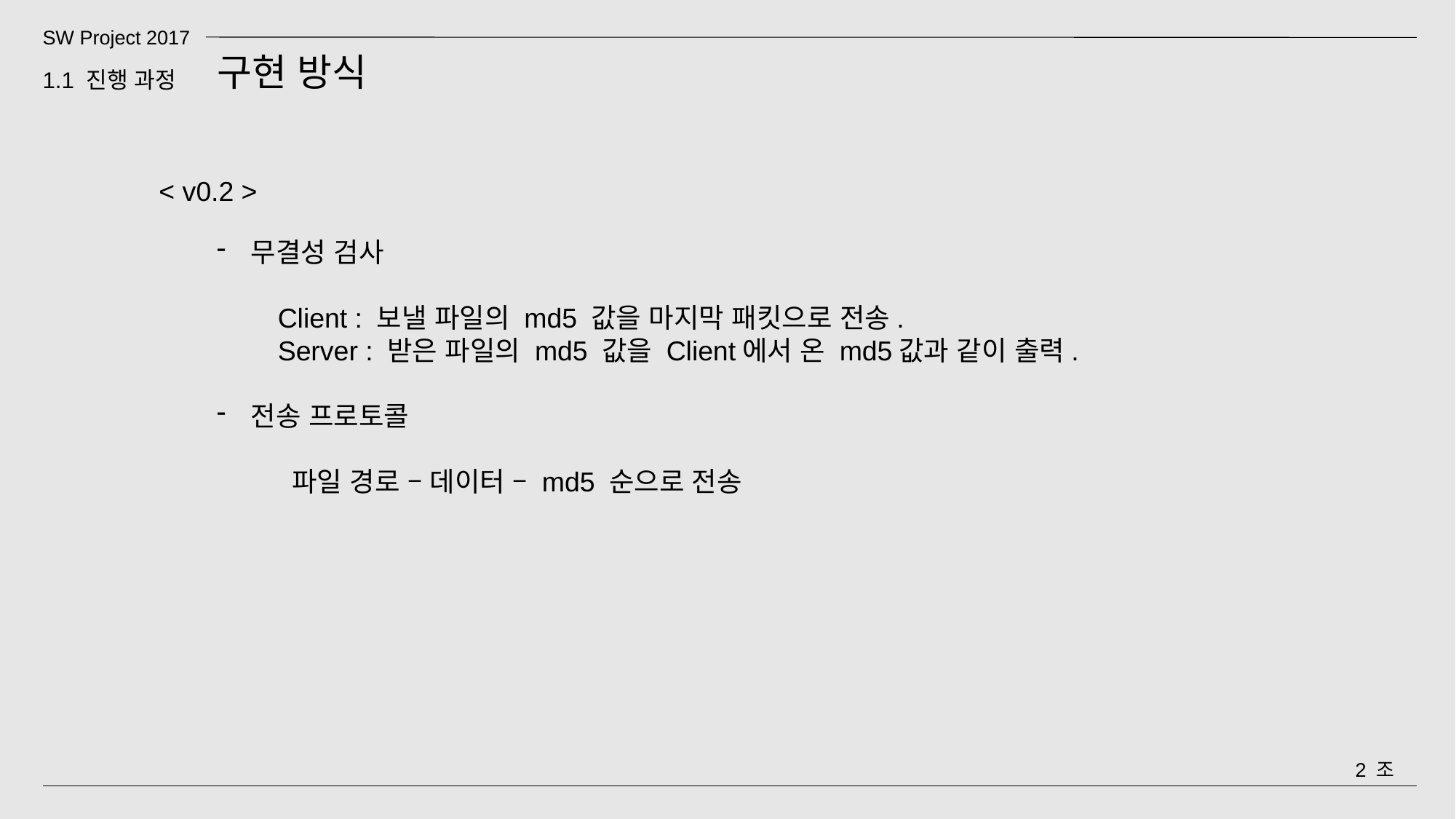

SW Project 2017
구현 방식
1.1 진행 과정
< v0.2 >
무결성 검사

        Client : 보낼 파일의 md5 값을 마지막 패킷으로 전송.
        Server : 받은 파일의 md5 값을 Client에서 온 md5값과 같이 출력.

전송 프로토콜

         파일 경로 – 데이터 – md5 순으로 전송
2 조